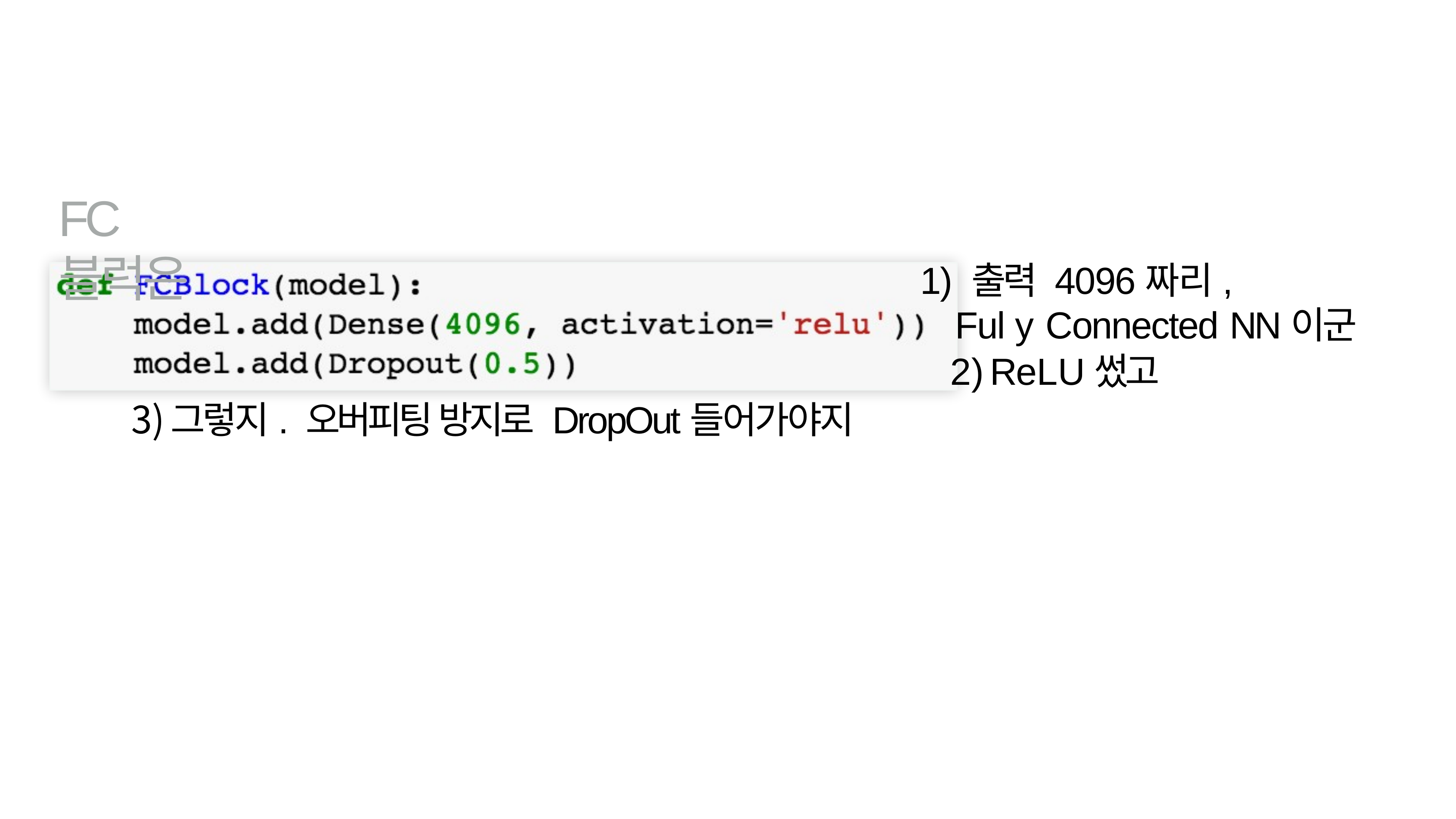

# FC블럭은

1) 출력 4096짜리,
Ful y Connected NN이군
ReLU썼고
그렇지. 오버피팅 방지로 DropOut들어가야지